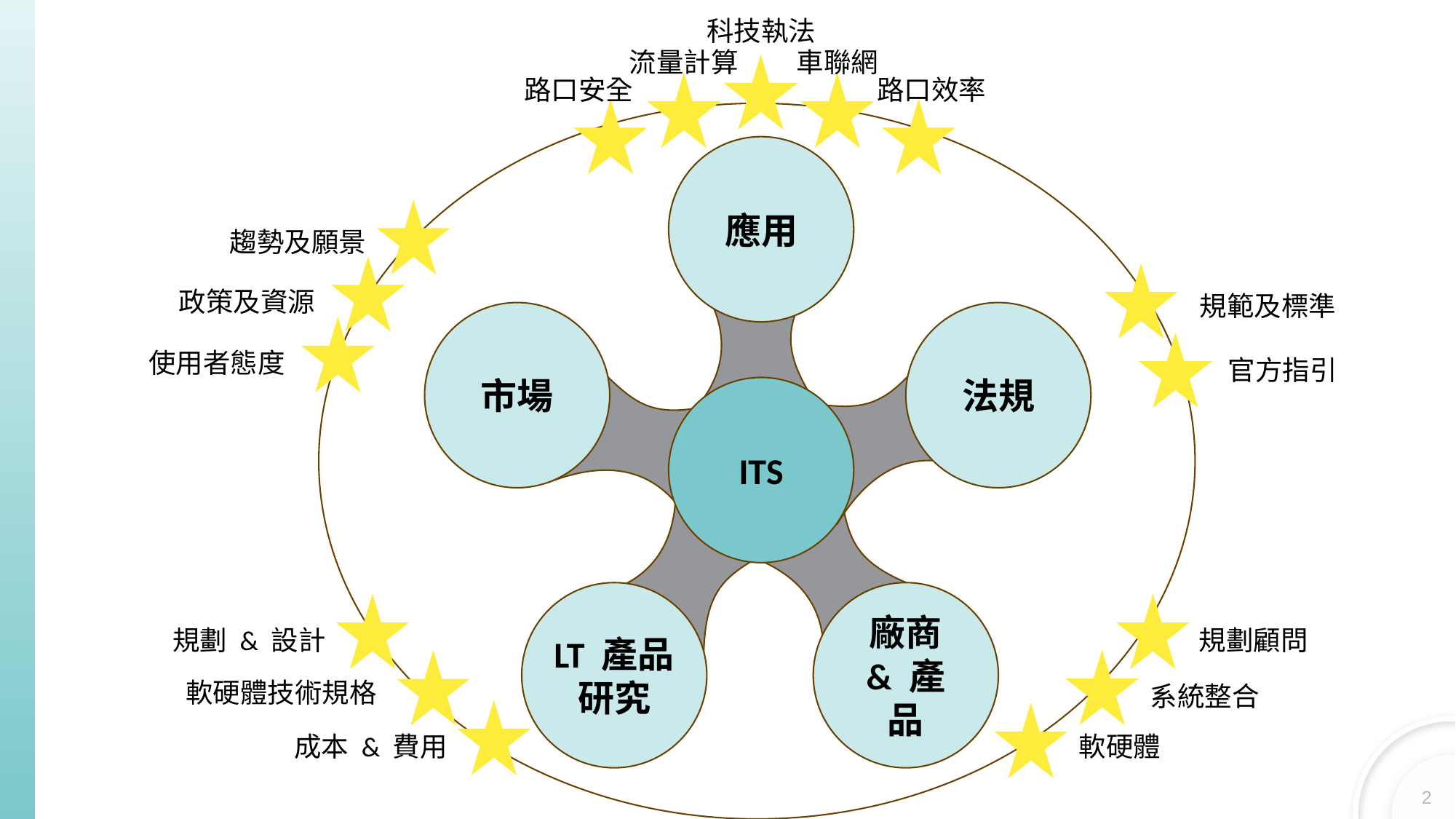

科技執法
流量計算
車聯網

路口安全
路口效率

應用
趨勢及願景

政策及資源
規範及標準

增加安全
增加效率
節能減碳

使用者態度
官方指引

市場
法規

ITS

交通監看
資料蒐集

流量計算

廠商 & 產品

規劃 & 設計
規劃顧問
LT 產品
研究

軟硬體技術規格
系統整合

成本 & 費用
軟硬體
2